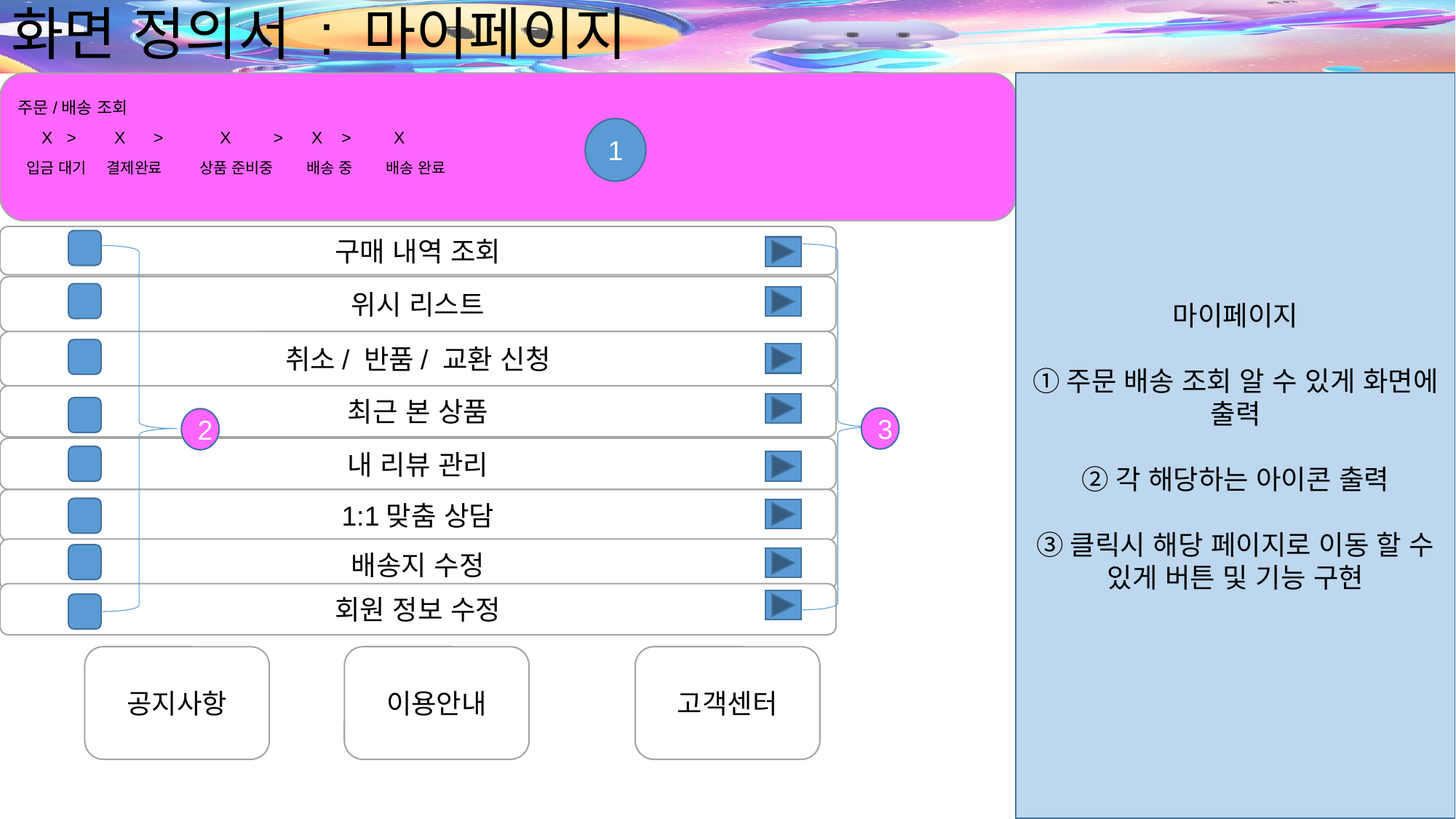

# 화면 정의서 : 마이페이지
주문/배송 조회
     X   >        X      >            X         >      X    >         X
 입금 대기     결제완료         상품 준비중        배송 중        배송 완료

마이페이지

①주문 배송 조회 알 수 있게 화면에 출력

②각 해당하는 아이콘 출력

③클릭시 해당 페이지로 이동 할 수 있게 버튼 및 기능 구현

1
구매 내역 조회

위시 리스트

취소/ 반품/ 교환 신청

최근 본 상품

3
2
내 리뷰 관리

1:1맞춤 상담

배송지 수정

회원 정보 수정

공지사항
이용안내
고객센터